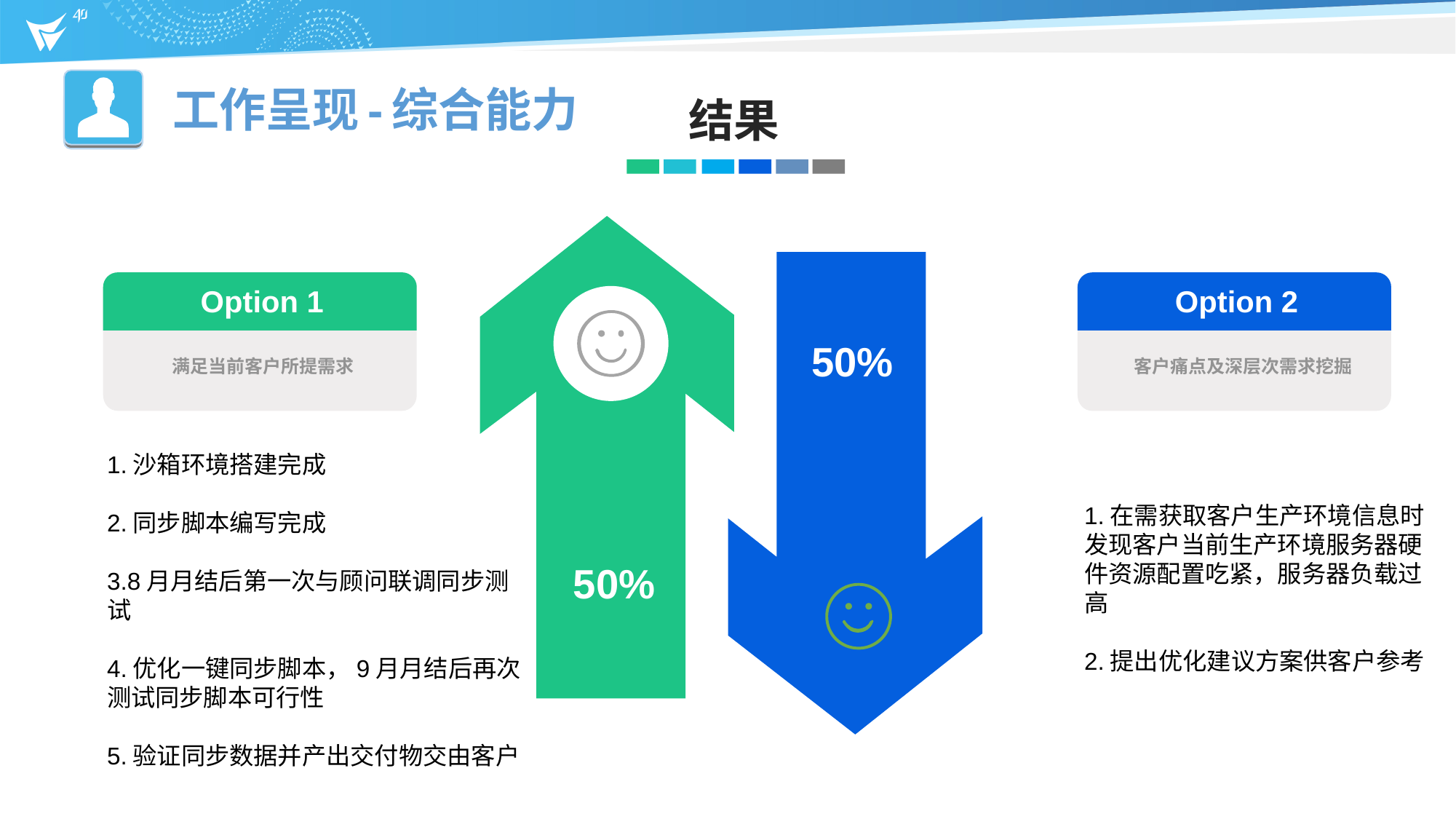

工作呈现-综合能力

结果

50%

50%

Option 1
满足当前客户所提需求

Option 2
客户痛点及深层次需求挖掘
1.沙箱环境搭建完成

2.同步脚本编写完成

3.8月月结后第一次与顾问联调同步测试

4.优化一键同步脚本，9月月结后再次测试同步脚本可行性

5.验证同步数据并产出交付物交由客户
1.在需获取客户生产环境信息时发现客户当前生产环境服务器硬件资源配置吃紧，服务器负载过高

2.提出优化建议方案供客户参考